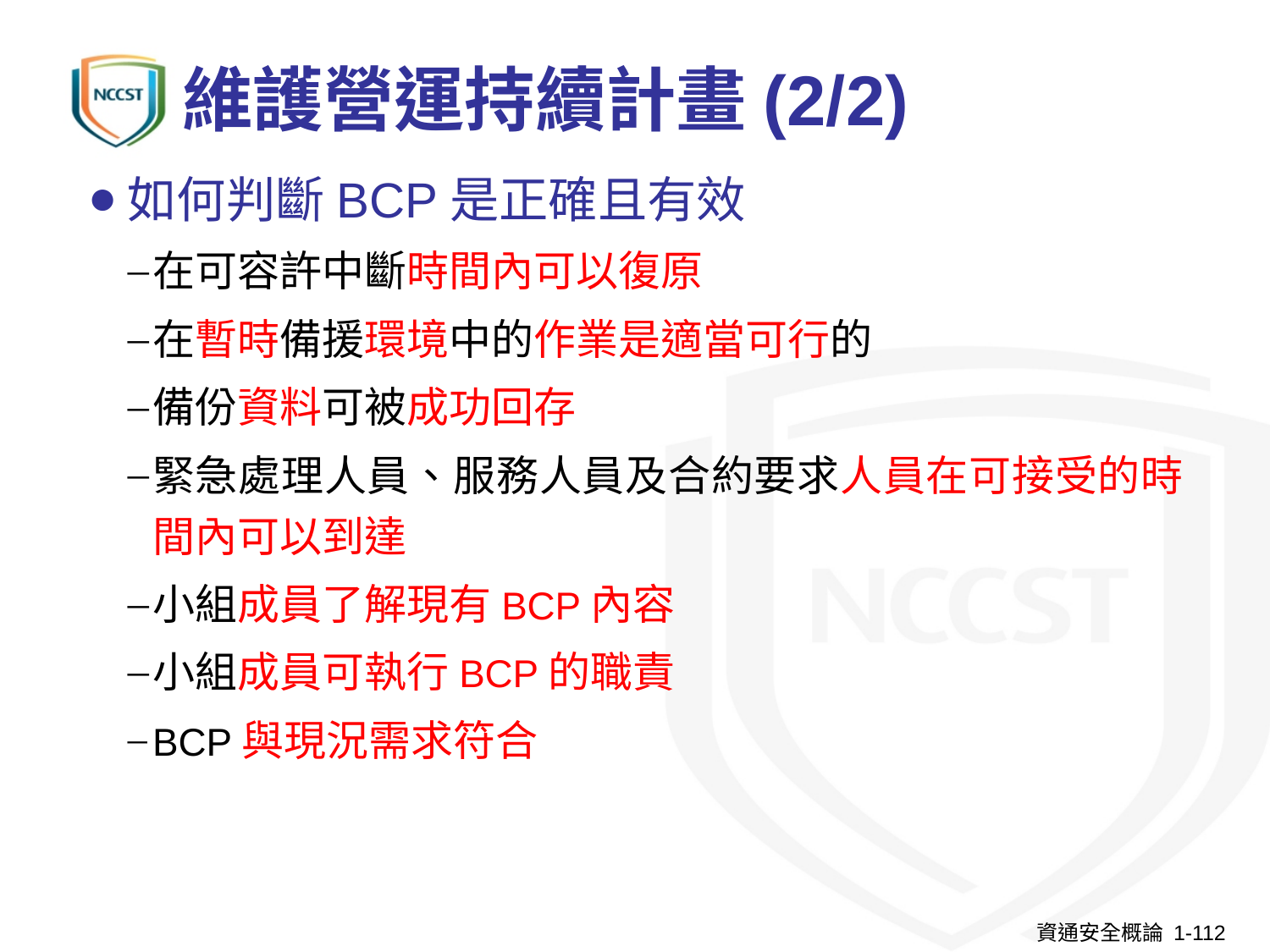

# 維護營運持續計畫(2/2)
如何判斷BCP是正確且有效
在可容許中斷時間內可以復原
在暫時備援環境中的作業是適當可行的
備份資料可被成功回存
緊急處理人員、服務人員及合約要求人員在可接受的時間內可以到達
小組成員了解現有BCP內容
小組成員可執行BCP的職責
BCP與現況需求符合